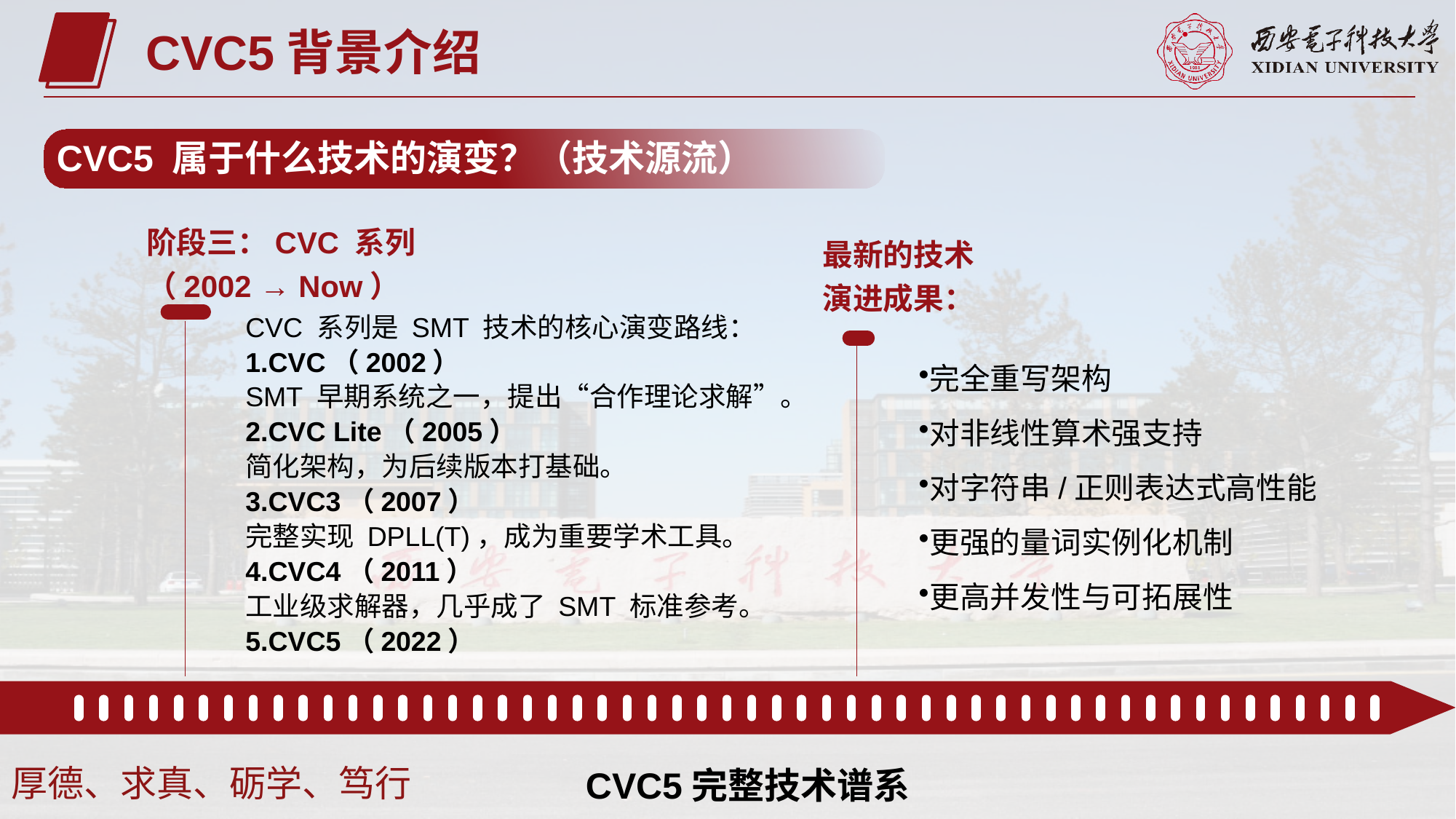

CVC5背景介绍

CVC5 属于什么技术的演变？（技术源流）
阶段三：CVC 系列（2002 → Now）
最新的技术演进成果：
CVC 系列是 SMT 技术的核心演变路线：
CVC（2002）
SMT 早期系统之一，提出“合作理论求解”。
CVC Lite（2005）
简化架构，为后续版本打基础。
CVC3（2007）
完整实现 DPLL(T)，成为重要学术工具。
CVC4（2011）
工业级求解器，几乎成了 SMT 标准参考。
CVC5（2022）
完全重写架构
对非线性算术强支持
对字符串/正则表达式高性能
更强的量词实例化机制
更高并发性与可拓展性

CVC5完整技术谱系